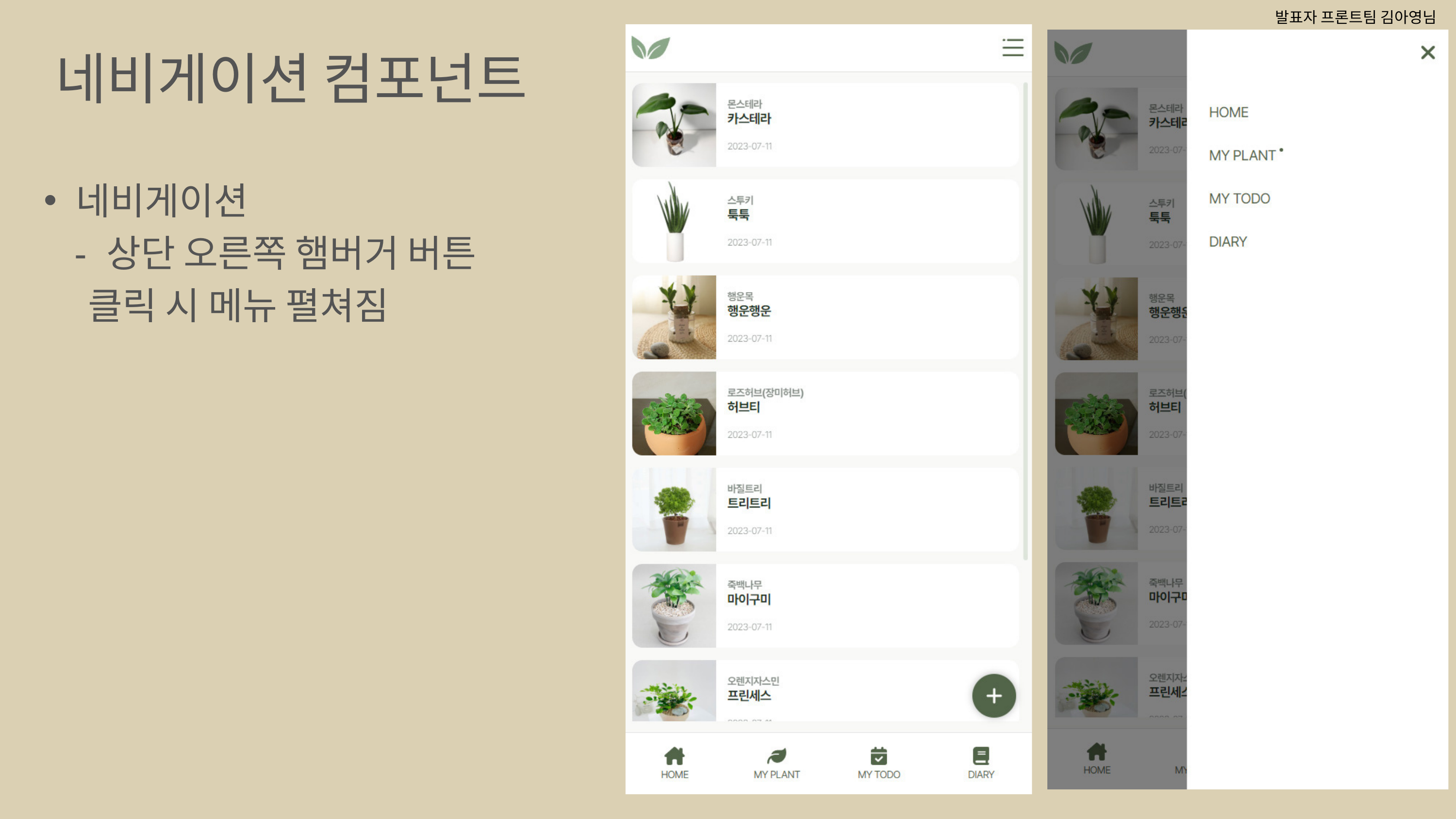

발표자 프론트팀 김아영님
네비게이션 컴포넌트

네비게이션
      - 상단 오른쪽 햄버거 버튼
        클릭 시 메뉴 펼쳐짐